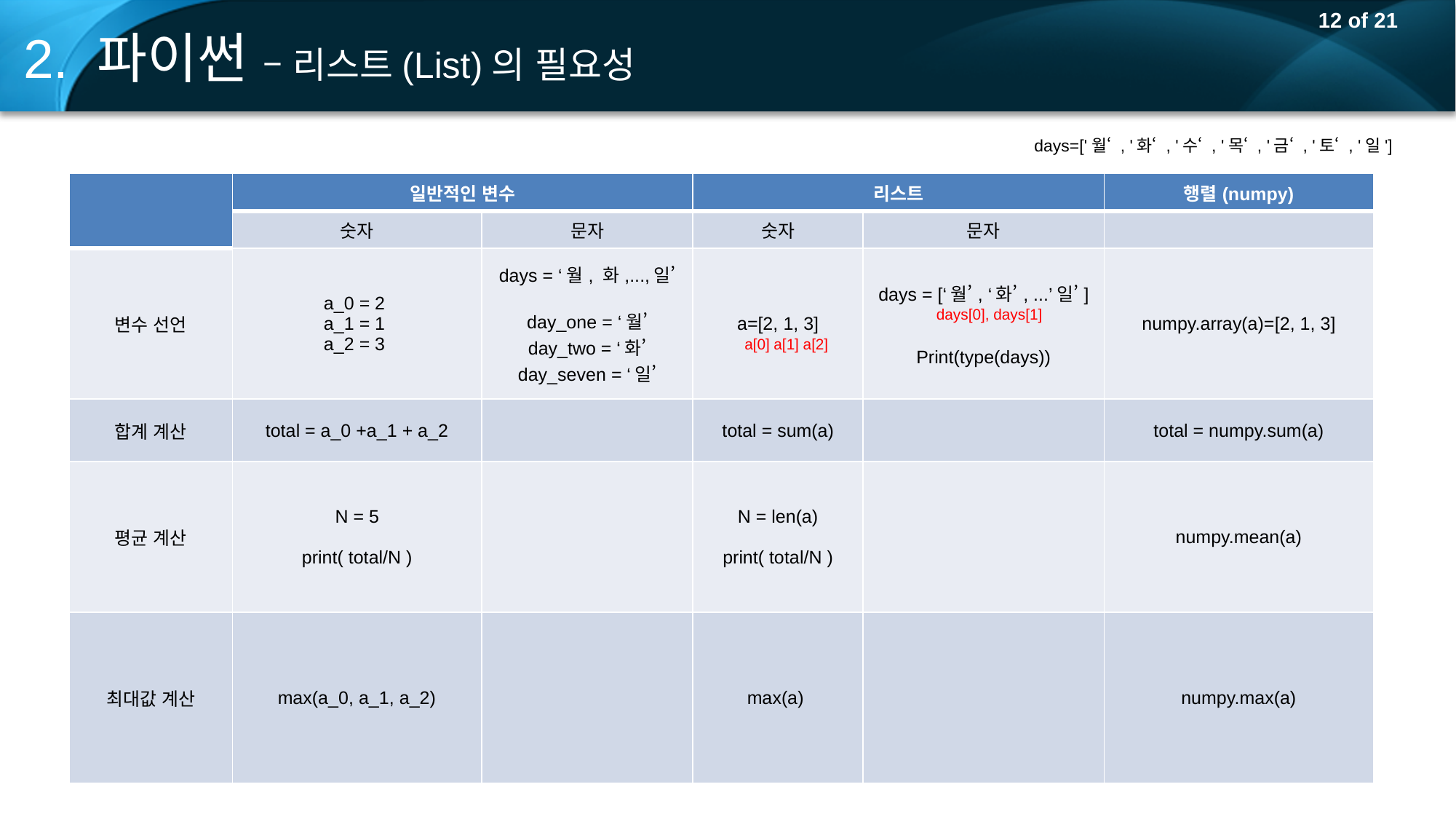

2. 파이썬 – 리스트(List)의 필요성
days=['월‘ , '화‘ , '수‘ , '목‘ , '금‘ , '토‘ , '일']
|  | 일반적인 변수 |  | 리스트 |  | 행렬(numpy) |
| --- | --- | --- | --- | --- | --- |
|  | 숫자 | 문자 | 숫자 | 문자 |  |
| 변수 선언 | a\_0 = 2 a\_1 = 1 a\_2 = 3 | days = ‘월, 화,...,일’ day\_one = ‘월’ day\_two = ‘화’ day\_seven = ‘일’ | a=[2, 1, 3] | days = [‘월’, ‘화’, ...’일’] Print(type(days)) | numpy.array(a)=[2, 1, 3] |
| 합계 계산 | total = a\_0 +a\_1 + a\_2 |  | total = sum(a) |  | total = numpy.sum(a) |
| 평균 계산 | N = 5 print( total/N ) |  | N = len(a) print( total/N ) |  | numpy.mean(a) |
| 최대값 계산 | max(a\_0, a\_1, a\_2) |  | max(a) |  | numpy.max(a) |
days[0], days[1]
a[0] a[1] a[2]